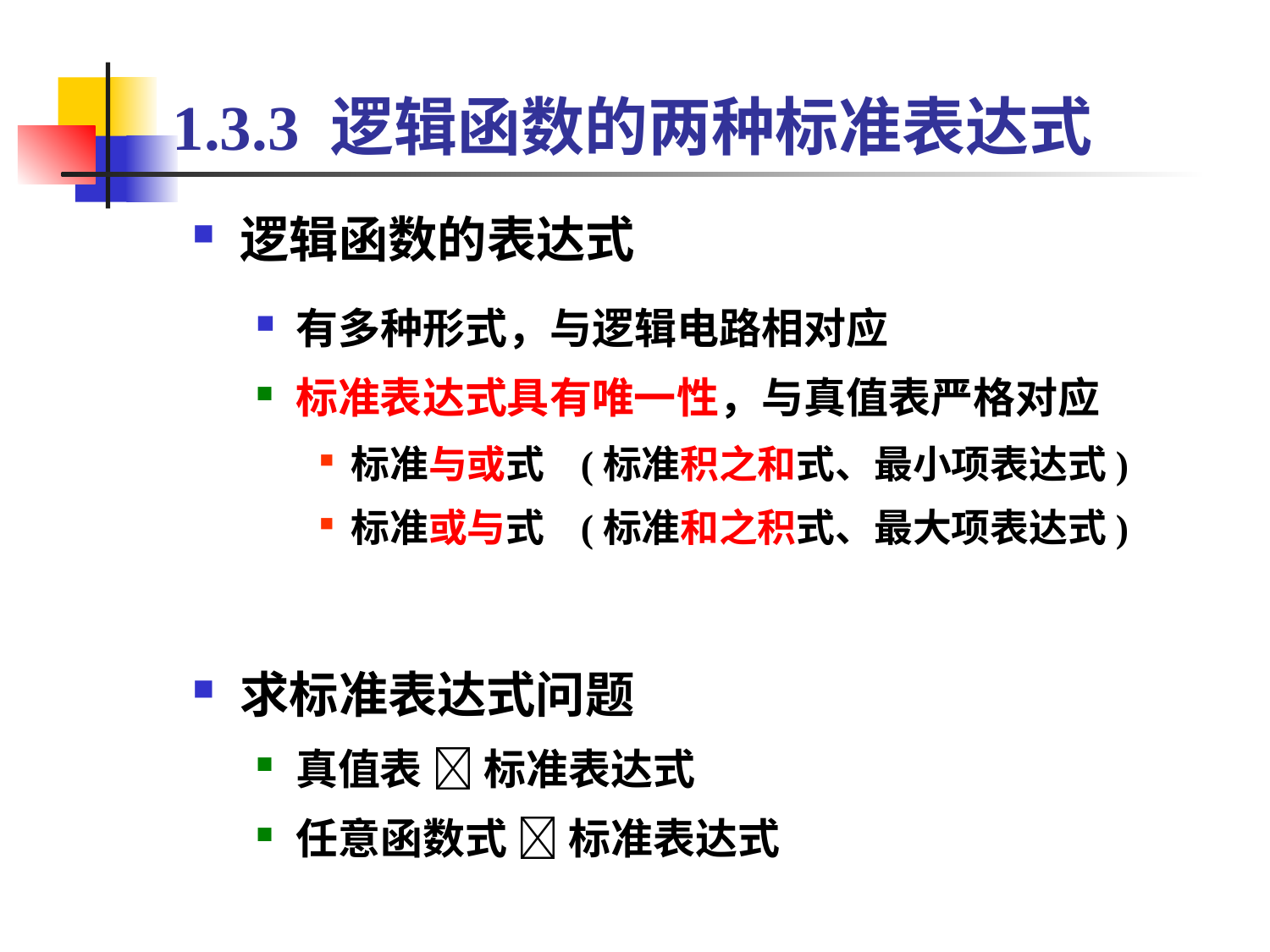

1.3.3 逻辑函数的两种标准表达式
逻辑函数的表达式
有多种形式，与逻辑电路相对应
标准表达式具有唯一性，与真值表严格对应
标准与或式   (标准积之和式、最小项表达式)
标准或与式   (标准和之积式、最大项表达式)
求标准表达式问题
真值表 → 标准表达式
任意函数式 → 标准表达式